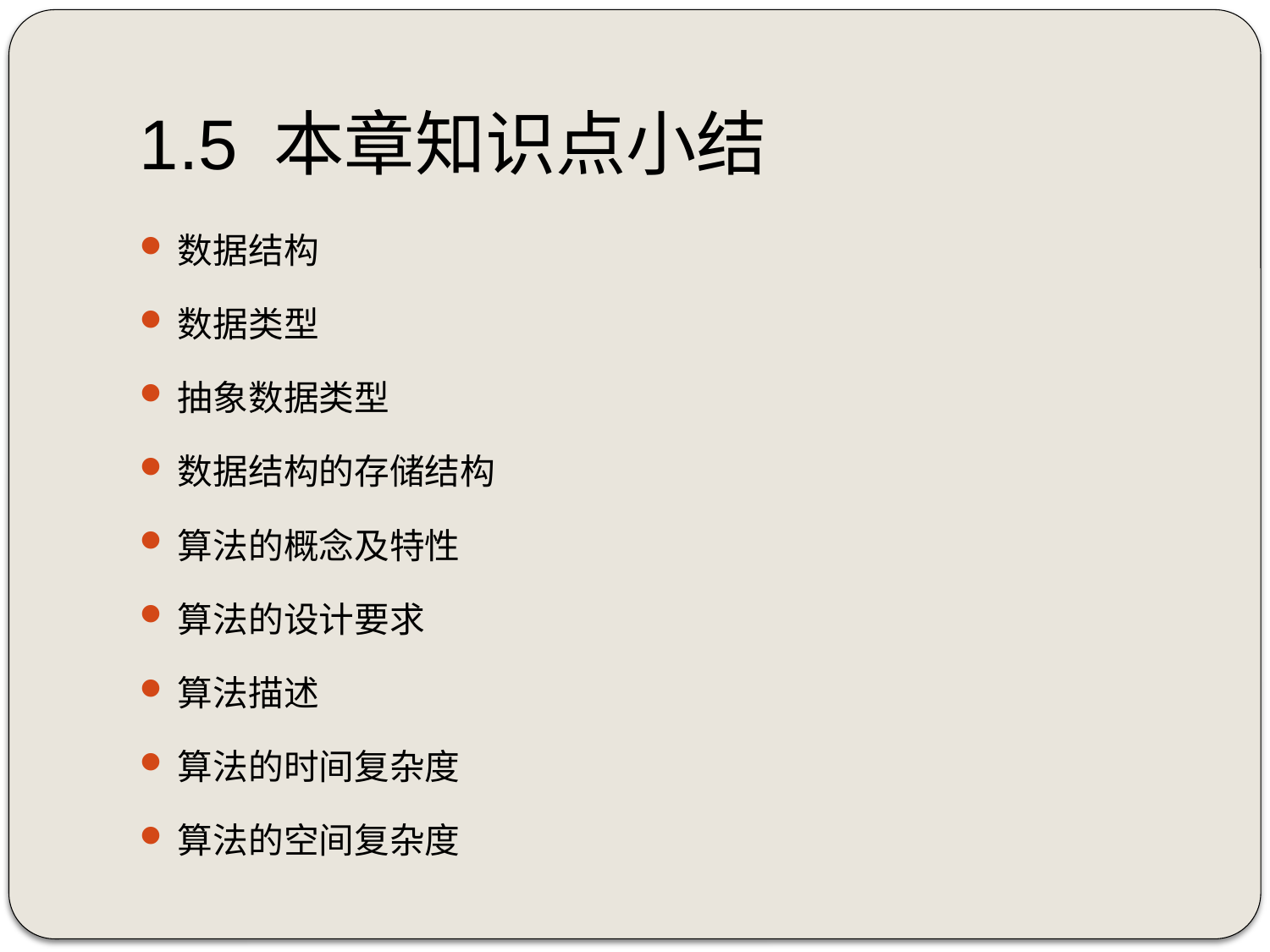

# 1.5 本章知识点小结
数据结构
数据类型
抽象数据类型
数据结构的存储结构
算法的概念及特性
算法的设计要求
算法描述
算法的时间复杂度
算法的空间复杂度